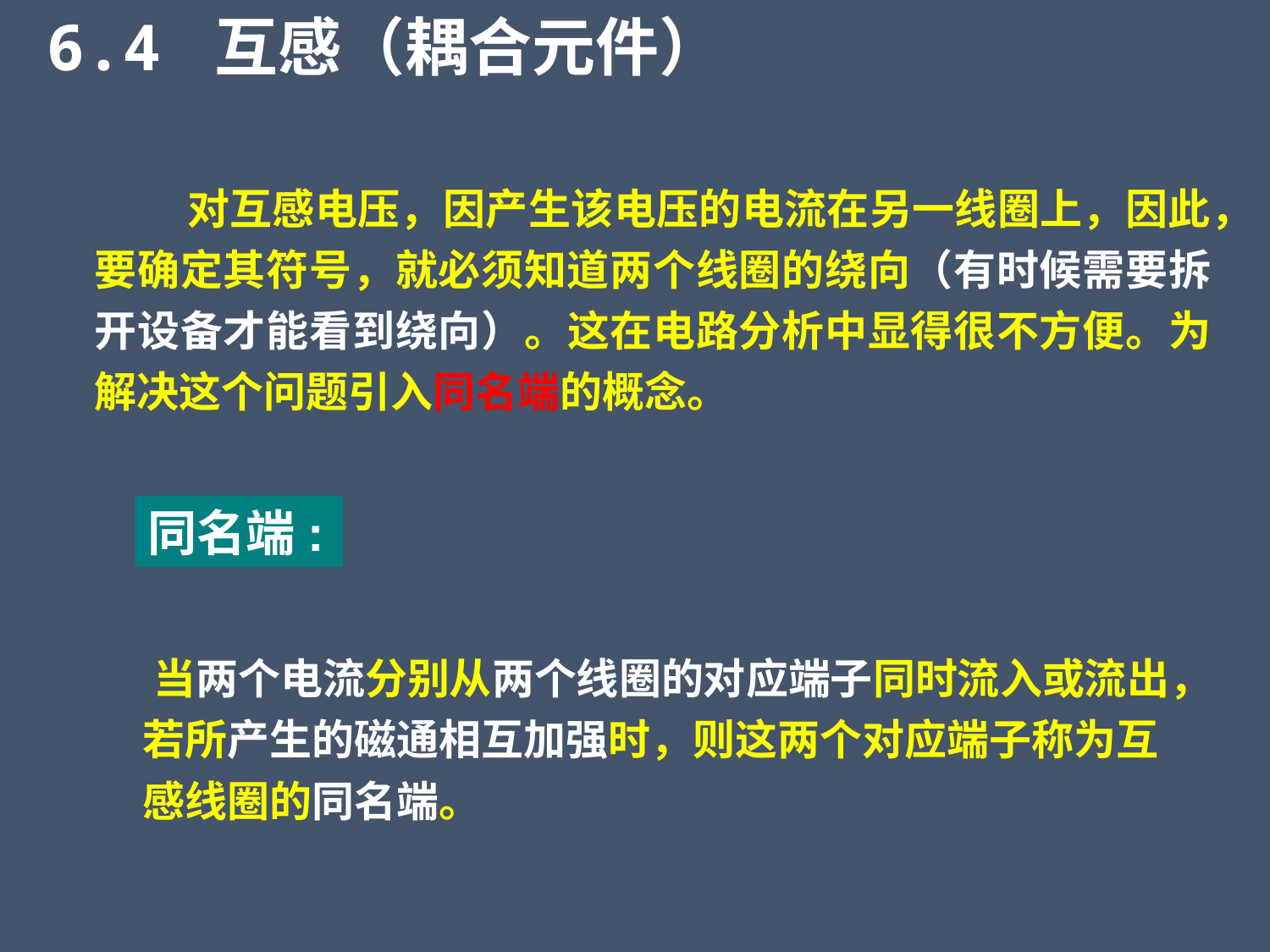

6.4 互感（耦合元件）
对互感电压，因产生该电压的电流在另一线圈上，因此，要确定其符号，就必须知道两个线圈的绕向（有时候需要拆开设备才能看到绕向）。这在电路分析中显得很不方便。为解决这个问题引入同名端的概念。
同名端:
       当两个电流分别从两个线圈的对应端子同时流入或流出，若所产生的磁通相互加强时，则这两个对应端子称为互感线圈的同名端。